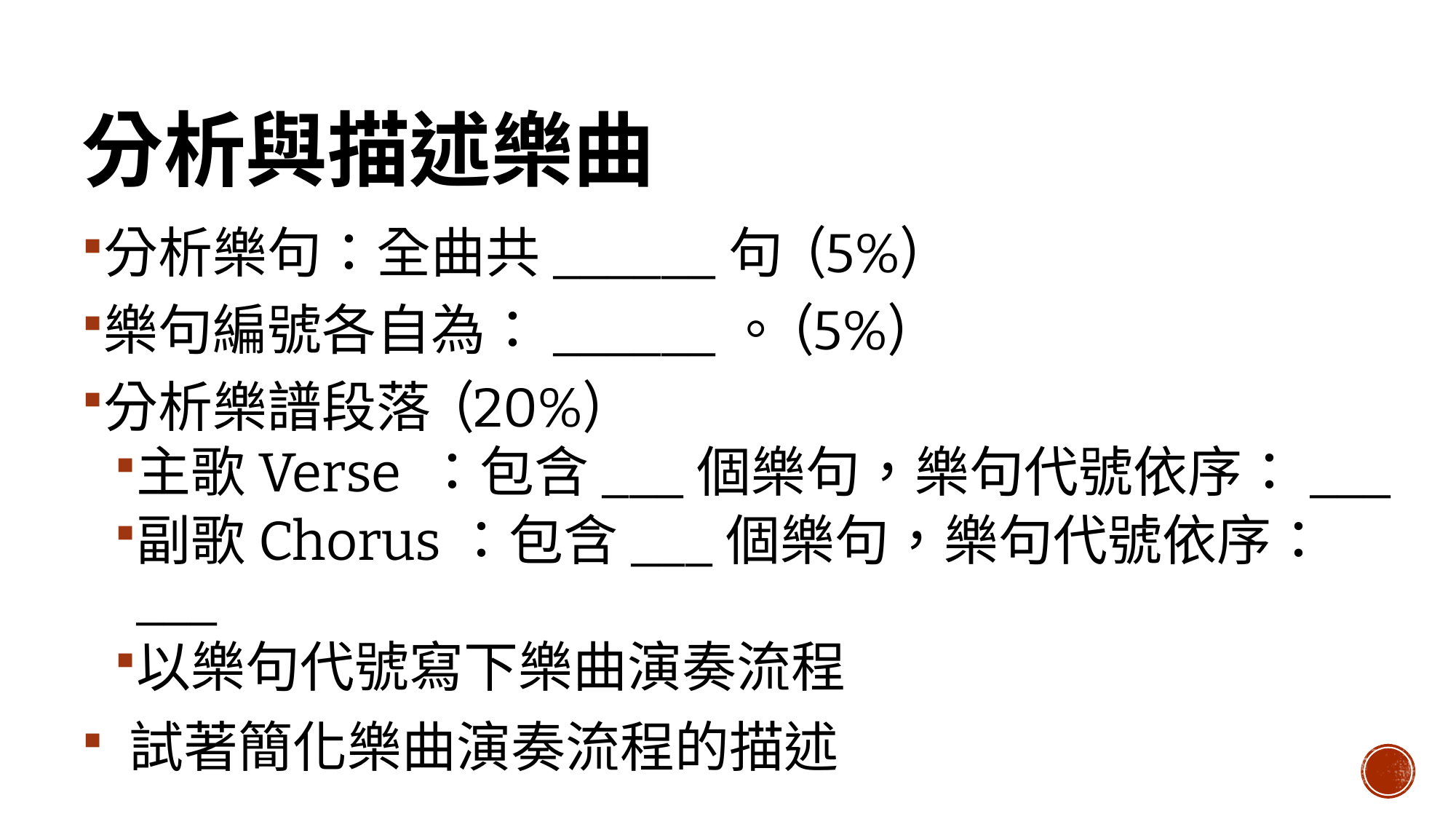

# 分析與描述樂曲
分析樂句：全曲共______句 (5%)
樂句編號各自為：______。(5%)
分析樂譜段落 (20%)
主歌Verse ：包含___個樂句，樂句代號依序：___
副歌Chorus：包含___個樂句，樂句代號依序：___
以樂句代號寫下樂曲演奏流程
 試著簡化樂曲演奏流程的描述